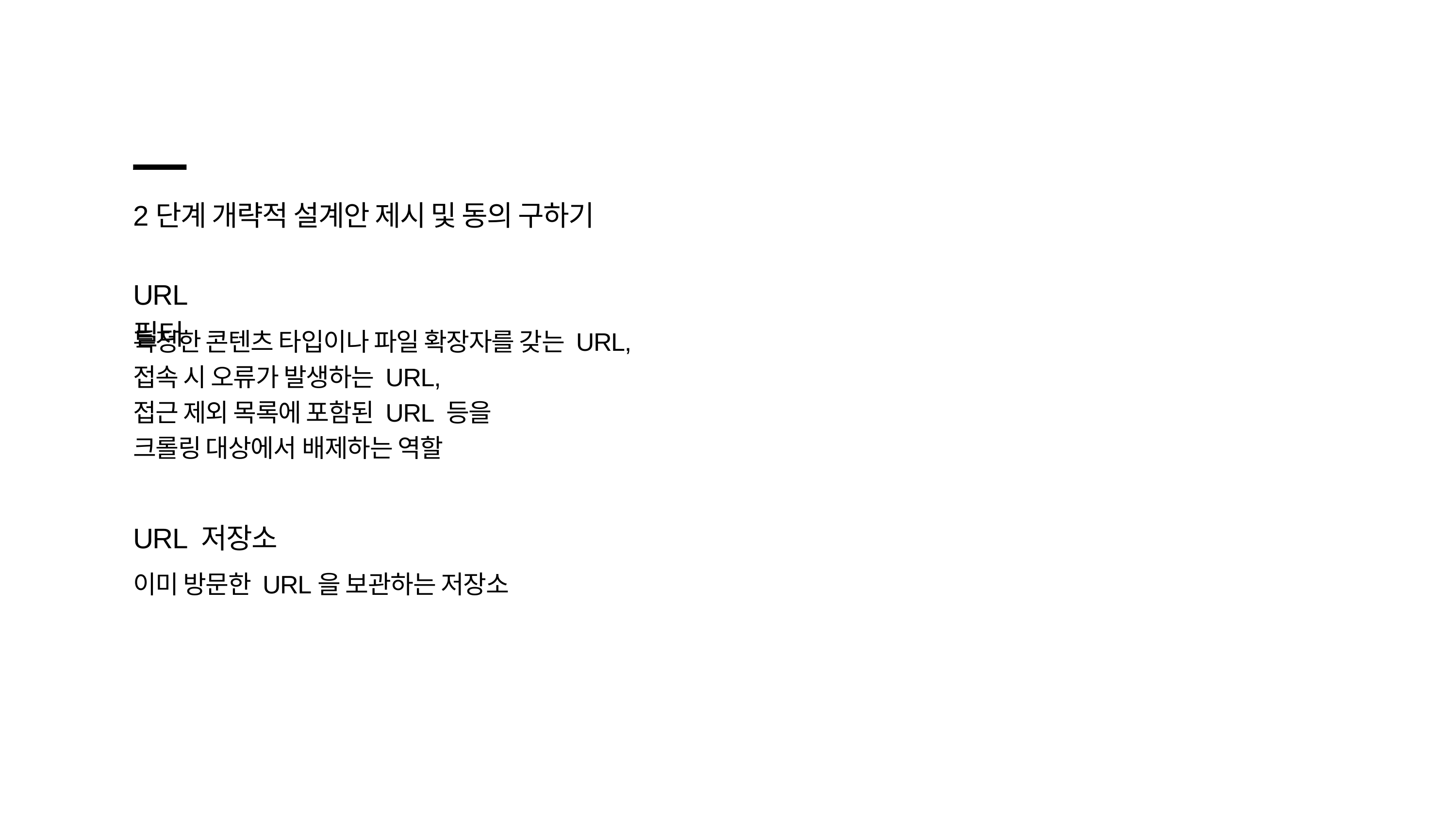

2단계 개략적 설계안 제시 및 동의 구하기
URL 필터
특정한 콘텐츠 타입이나 파일 확장자를 갖는 URL,
접속 시 오류가 발생하는 URL,
접근 제외 목록에 포함된 URL 등을
크롤링 대상에서 배제하는 역할
URL 저장소
이미 방문한 URL을 보관하는 저장소